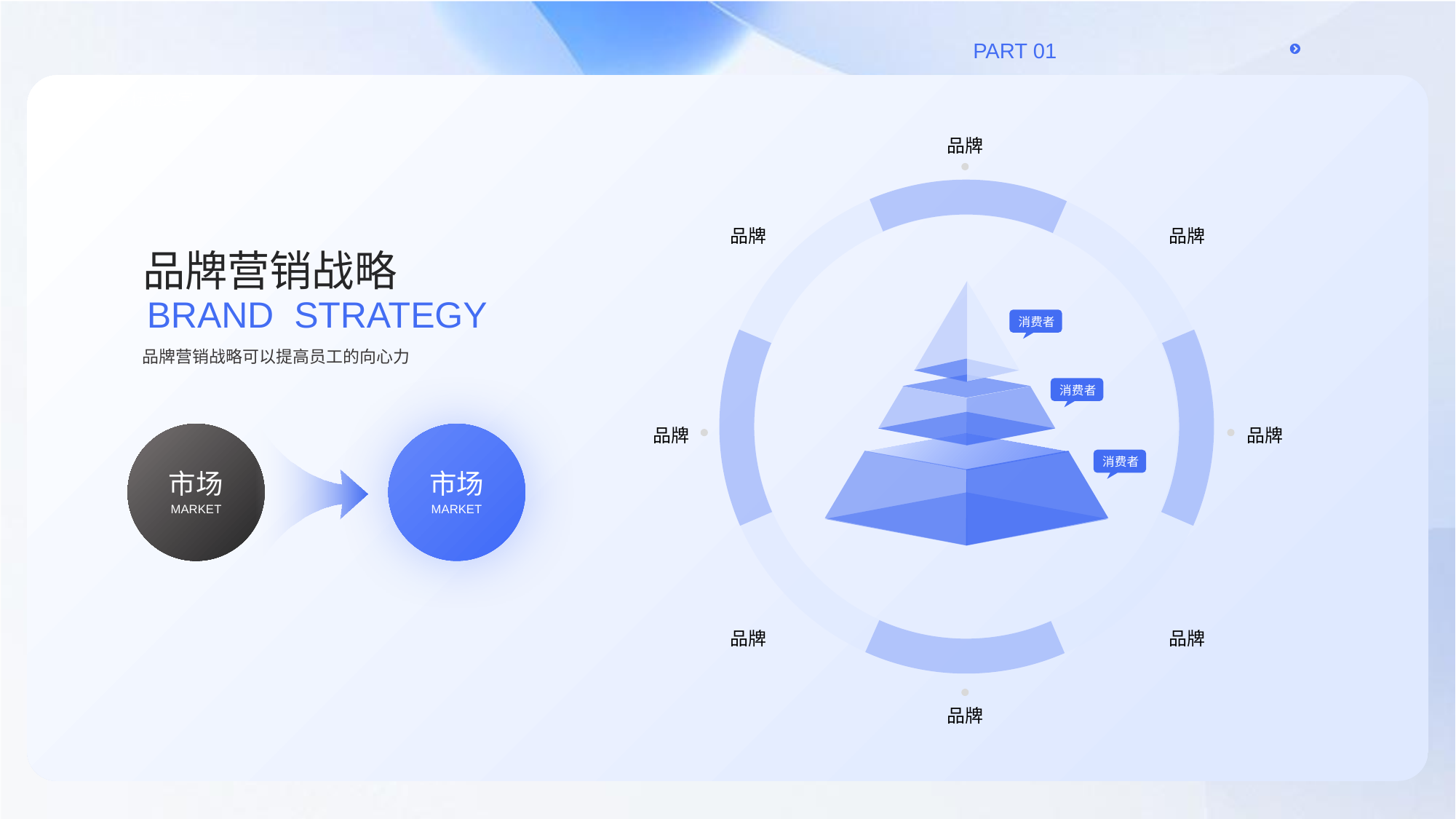

品牌

品牌
品牌
品牌营销战略

Brand  strategy
消费者

品牌营销战略可以提高员工的向心力

消费者

品牌
品牌

消费者

市场
市场

MARKET
MARKET
品牌
品牌

品牌